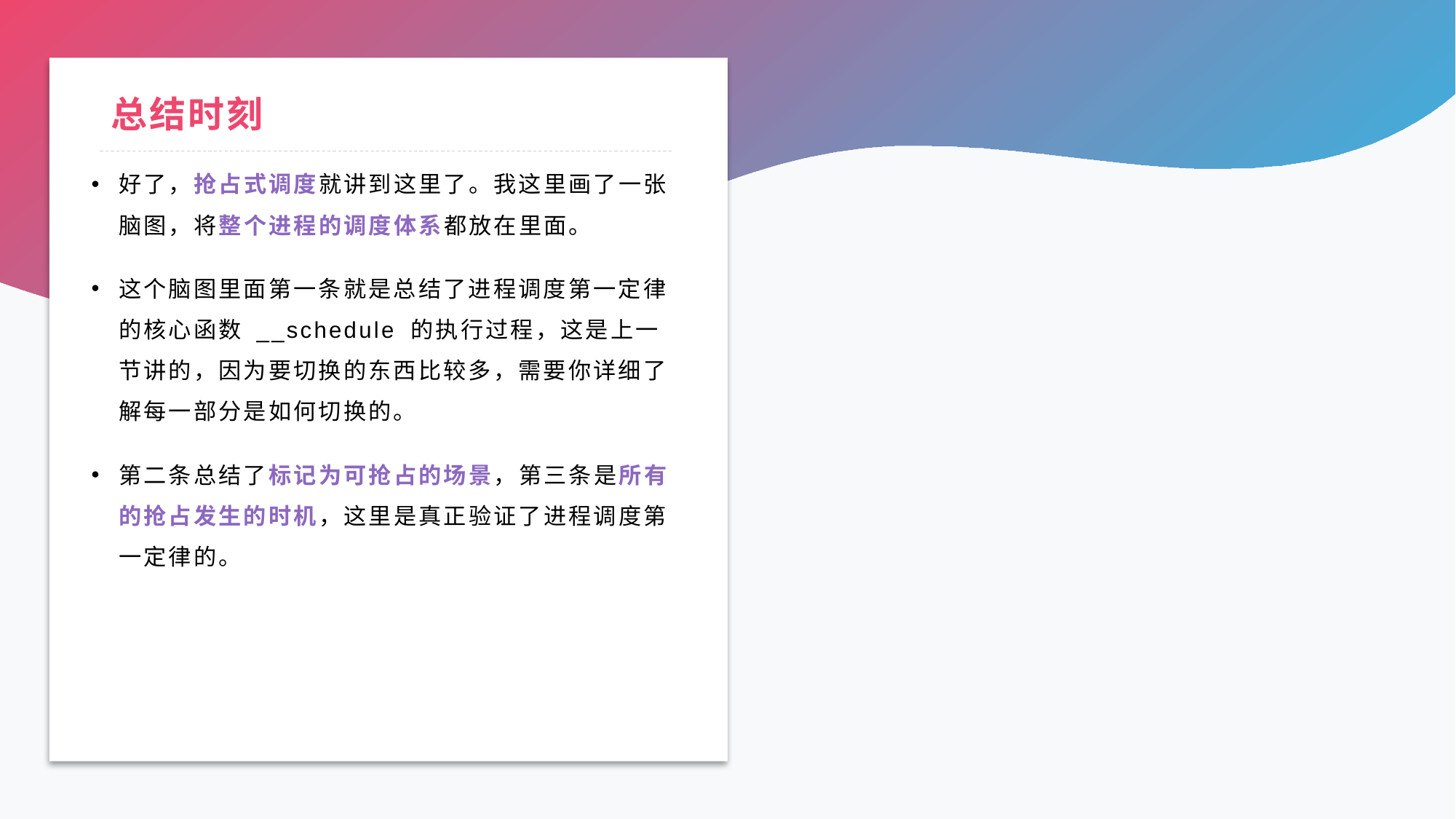

# 总结时刻
好了，抢占式调度就讲到这里了。我这里画了一张脑图，将整个进程的调度体系都放在里面。
这个脑图里面第一条就是总结了进程调度第一定律的核心函数 __schedule 的执行过程，这是上一节讲的，因为要切换的东西比较多，需要你详细了解每一部分是如何切换的。
第二条总结了标记为可抢占的场景，第三条是所有的抢占发生的时机，这里是真正验证了进程调度第一定律的。